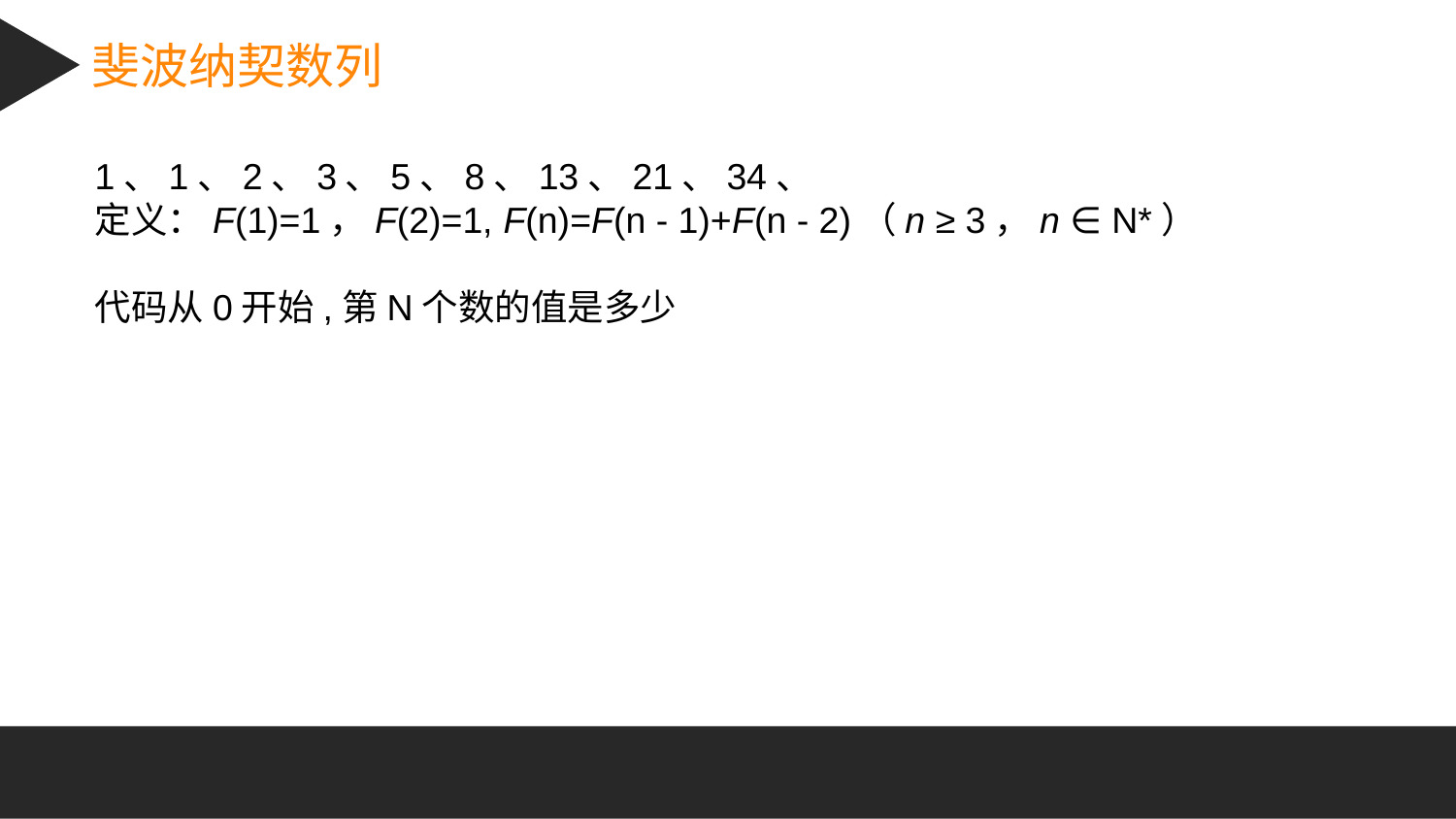

斐波纳契数列
1、1、2、3、5、8、13、21、34、
定义：F(1)=1，F(2)=1, F(n)=F(n - 1)+F(n - 2)（n ≥ 3，n ∈ N*）

代码从0开始,第N个数的值是多少